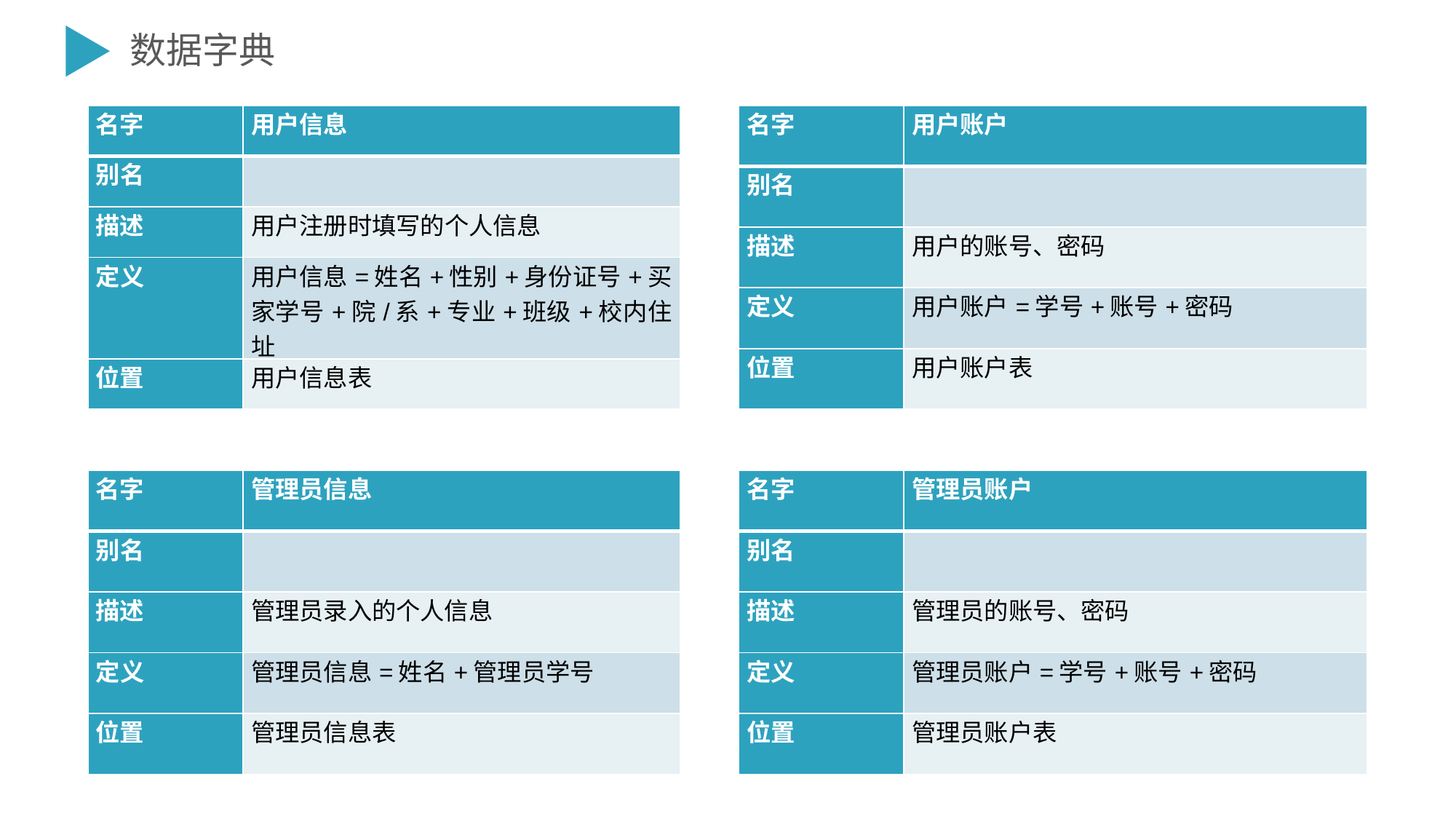

数据字典

| 名字 | 用户信息 |
| --- | --- |
| 别名 |  |
| 描述 | 用户注册时填写的个人信息 |
| 定义 | 用户信息=姓名+性别+身份证号+买家学号+院/系+专业+班级+校内住址 |
| 位置 | 用户信息表 |
| 名字 | 用户账户 |
| --- | --- |
| 别名 |  |
| 描述 | 用户的账号、密码 |
| 定义 | 用户账户=学号+账号+密码 |
| 位置 | 用户账户表 |
| 名字 | 管理员账户 |
| --- | --- |
| 别名 |  |
| 描述 | 管理员的账号、密码 |
| 定义 | 管理员账户=学号+账号+密码 |
| 位置 | 管理员账户表 |
| 名字 | 管理员信息 |
| --- | --- |
| 别名 |  |
| 描述 | 管理员录入的个人信息 |
| 定义 | 管理员信息=姓名+管理员学号 |
| 位置 | 管理员信息表 |